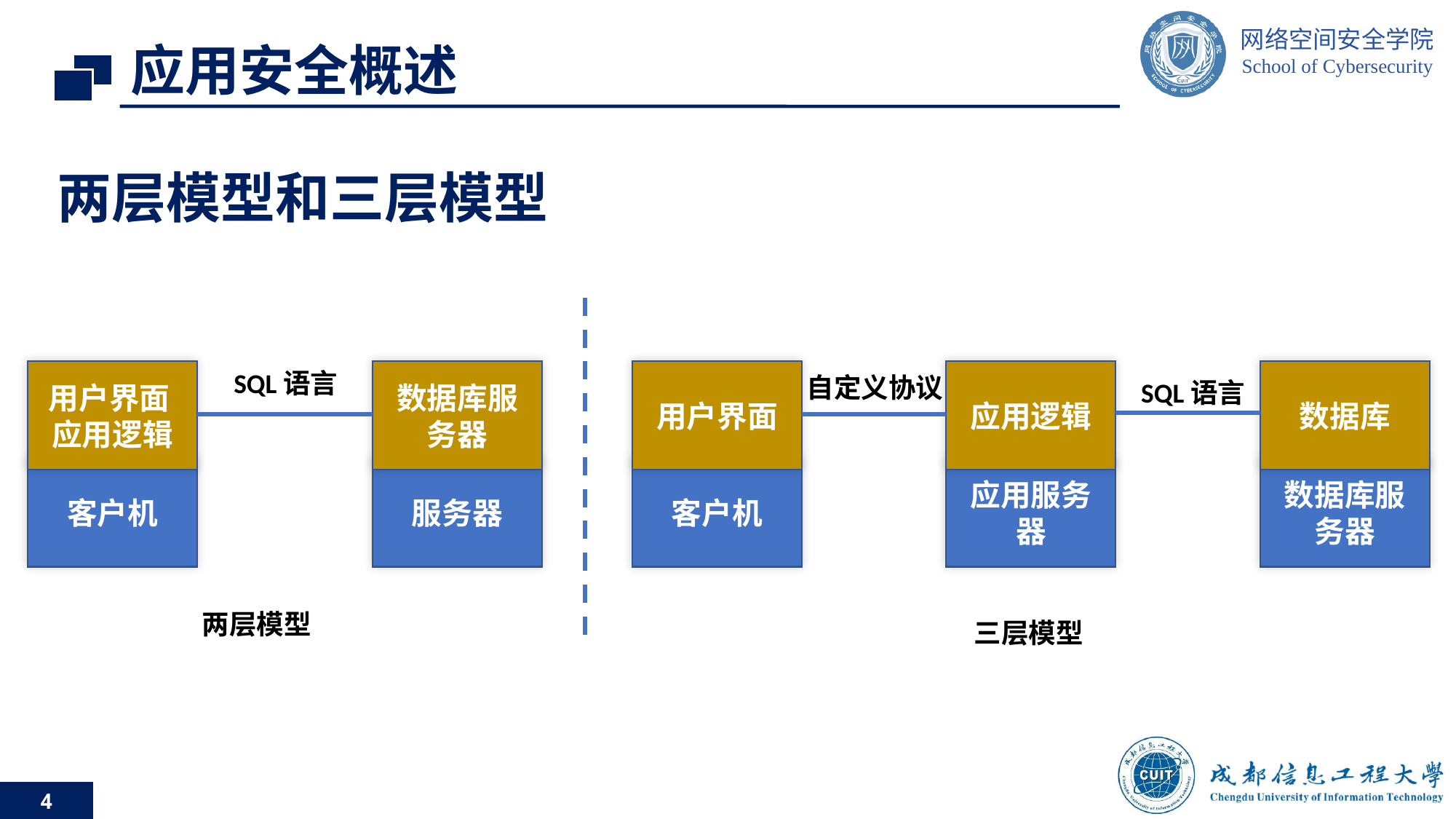

# 应用安全概述
两层模型和三层模型

用户界面  应用逻辑
SQL语言
数据库服务器
用户界面
客户机
应用逻辑
应用服务器
数据库
数据库服务器
自定义协议
SQL语言
客户机
服务器
两层模型
三层模型
4